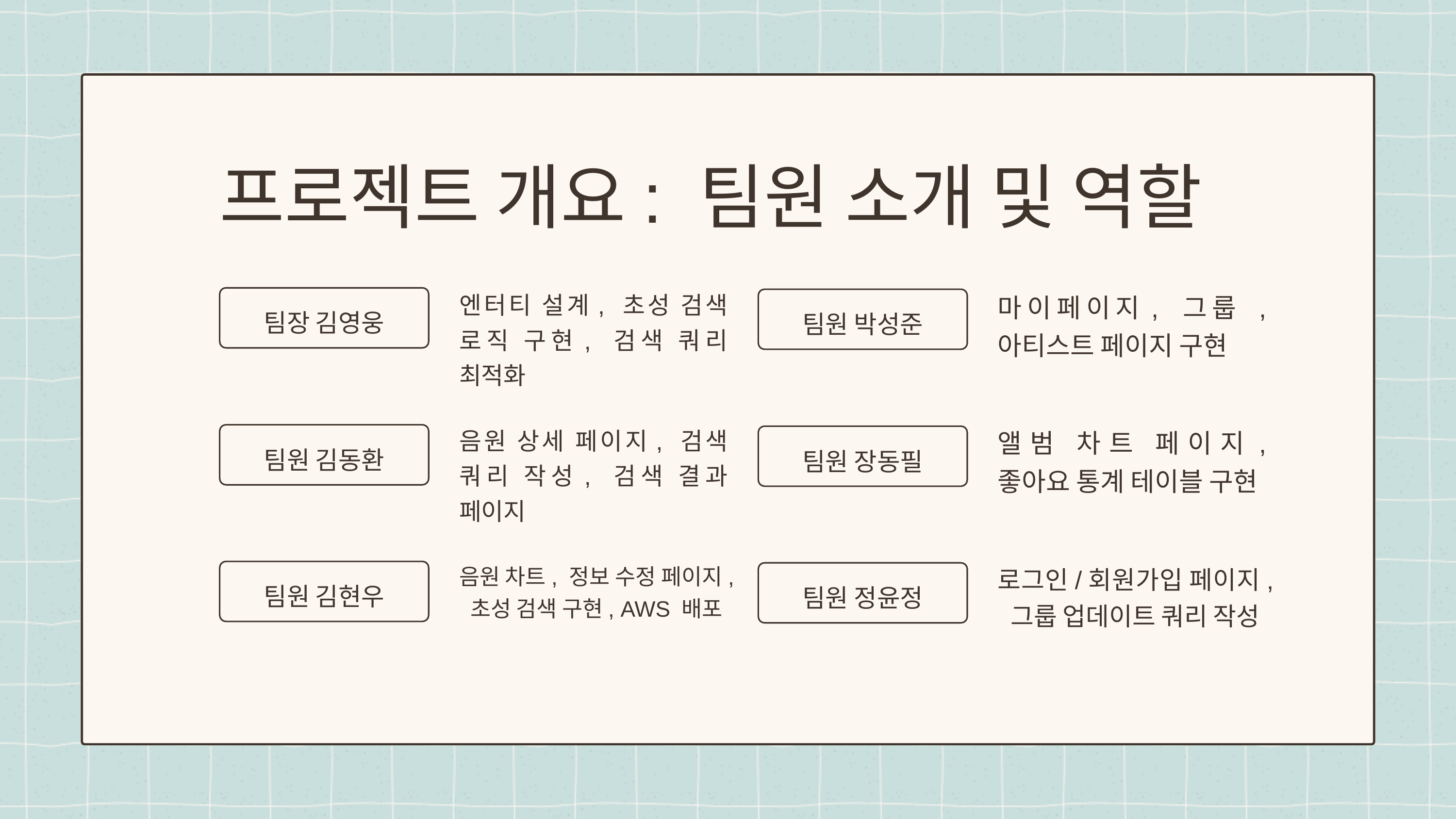

프로젝트 개요: 팀원 소개 및 역할
엔터티 설계, 초성 검색 로직 구현, 검색 쿼리 최적화
마이페이지, 그룹 , 아티스트 페이지 구현

팀장 김영웅

팀원 박성준
음원 상세 페이지, 검색 쿼리 작성, 검색 결과 페이지
앨범 차트 페이지, 좋아요 통계 테이블 구현

팀원 김동환

팀원 장동필
음원 차트, 정보 수정 페이지, 초성 검색 구현, AWS 배포
로그인/회원가입 페이지, 그룹 업데이트 쿼리 작성

팀원 김현우

팀원 정윤정